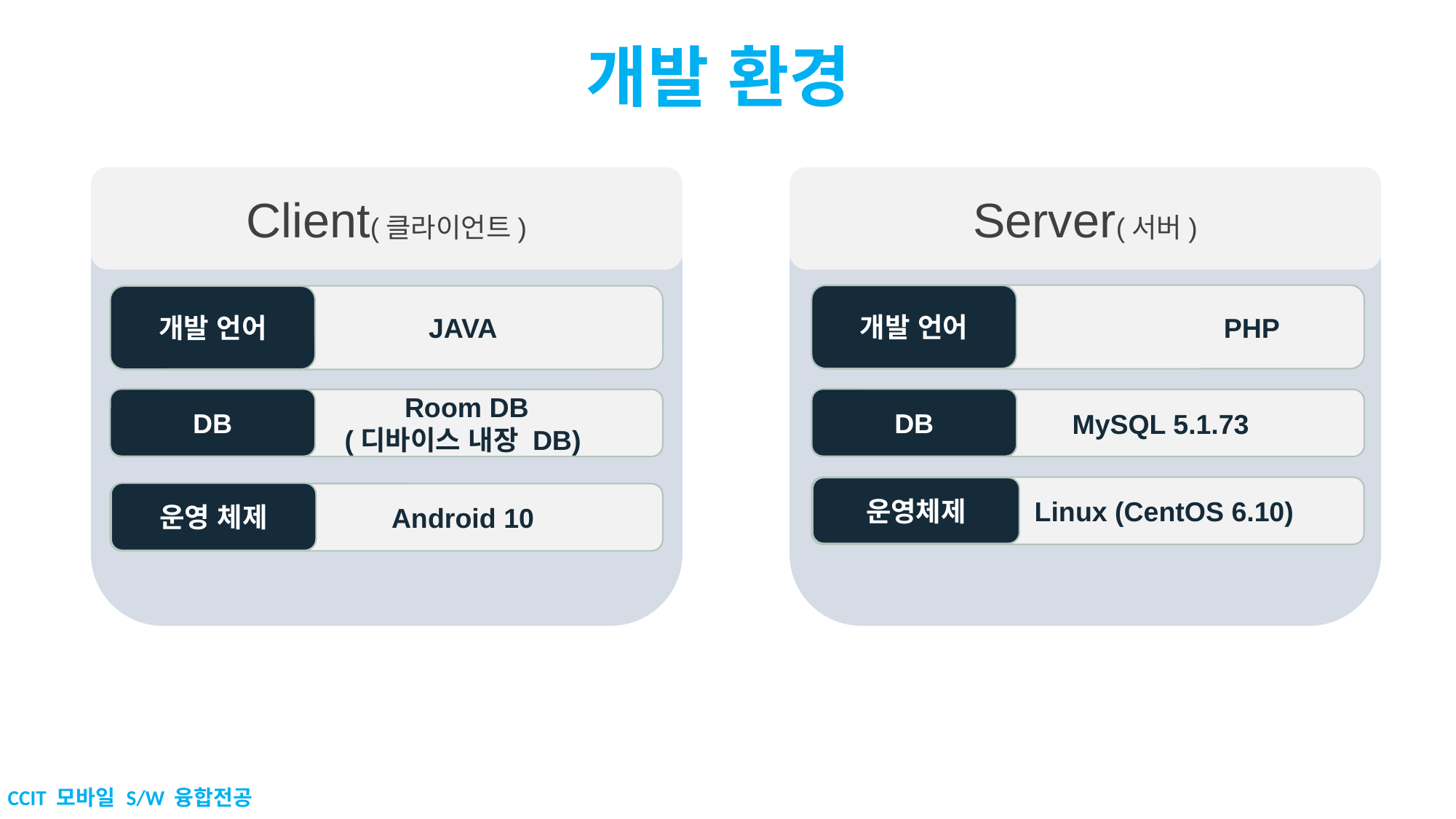

# 개발 환경
Client(클라이언트)
Server(서버)

			PHP
개발 언어
                    JAVA
개발 언어
DB
DB
                     Room DB
                    (디바이스 내장 DB)
                   MySQL 5.1.73
                    Linux (CentOS 6.10)
운영체제
운영 체제
                    Android 10
CCIT 모바일 S/W 융합전공